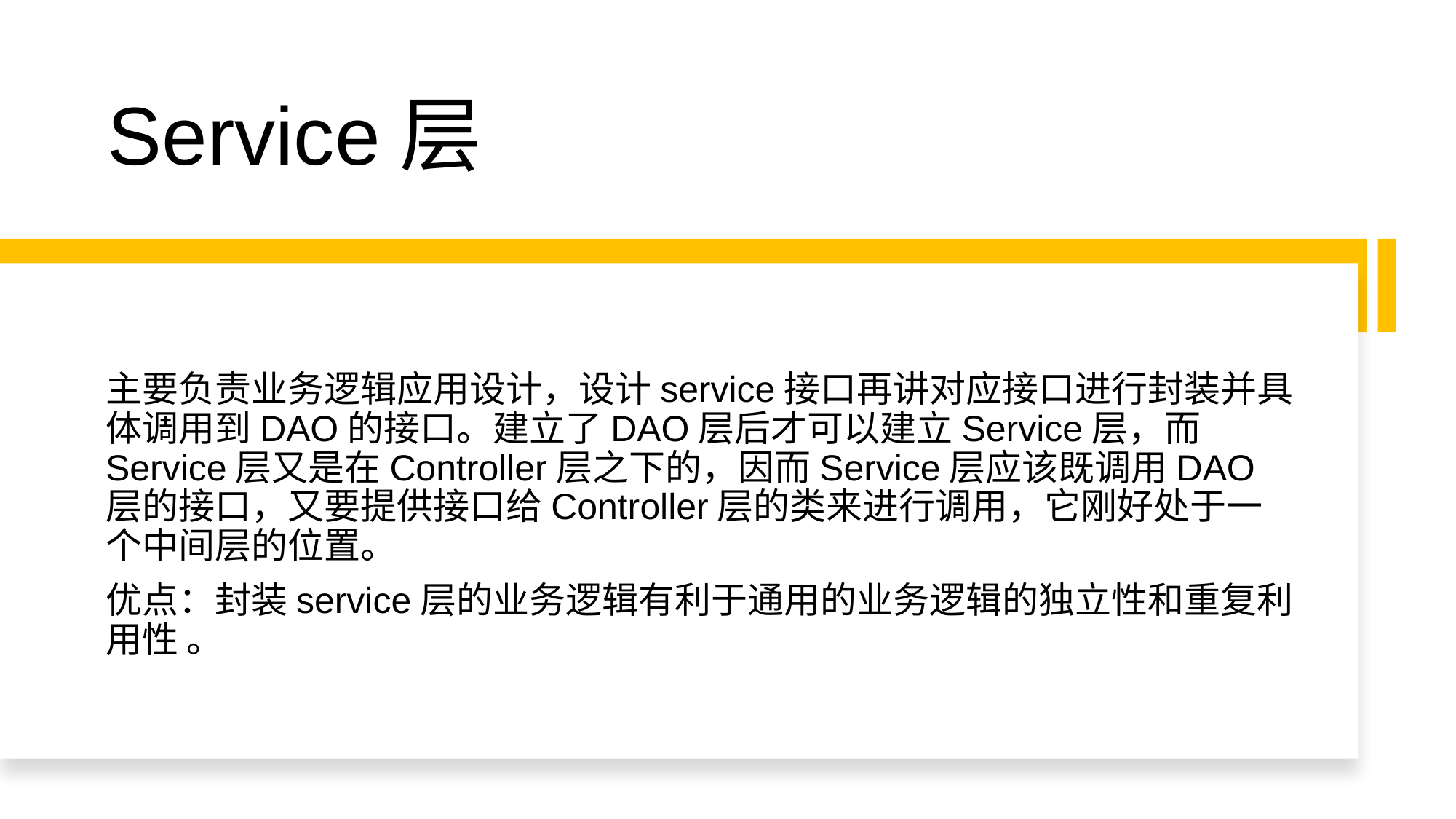

# Service层

主要负责业务逻辑应用设计，设计service接口再讲对应接口进行封装并具体调用到DAO的接口。建立了DAO层后才可以建立Service层，而Service层又是在Controller层之下的，因而Service层应该既调用DAO层的接口，又要提供接口给Controller层的类来进行调用，它刚好处于一个中间层的位置。
优点：封装service层的业务逻辑有利于通用的业务逻辑的独立性和重复利用性 。